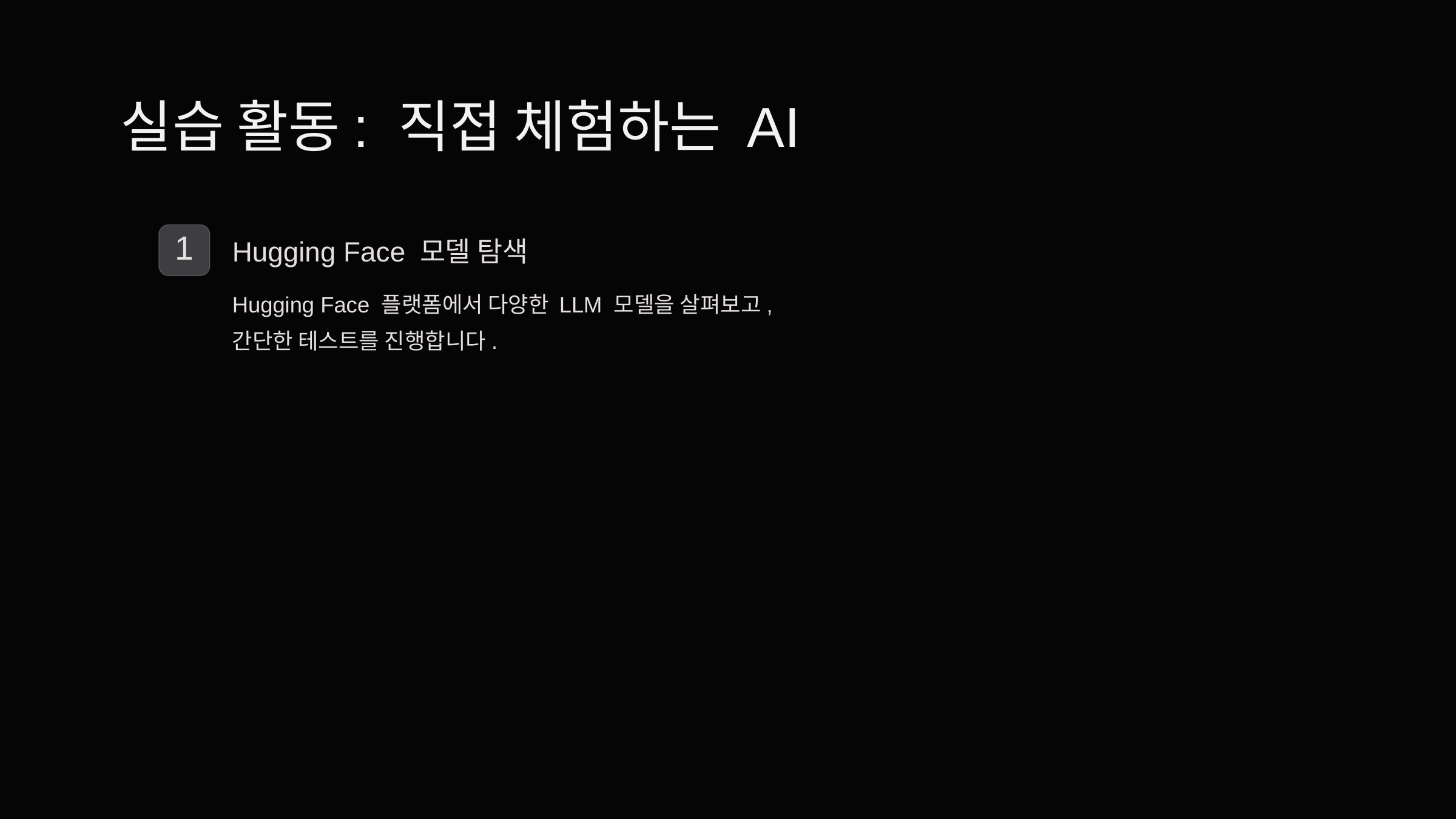

실습 활동: 직접 체험하는 AI

Hugging Face 모델 탐색
1
Hugging Face 플랫폼에서 다양한 LLM 모델을 살펴보고,
간단한 테스트를 진행합니다.